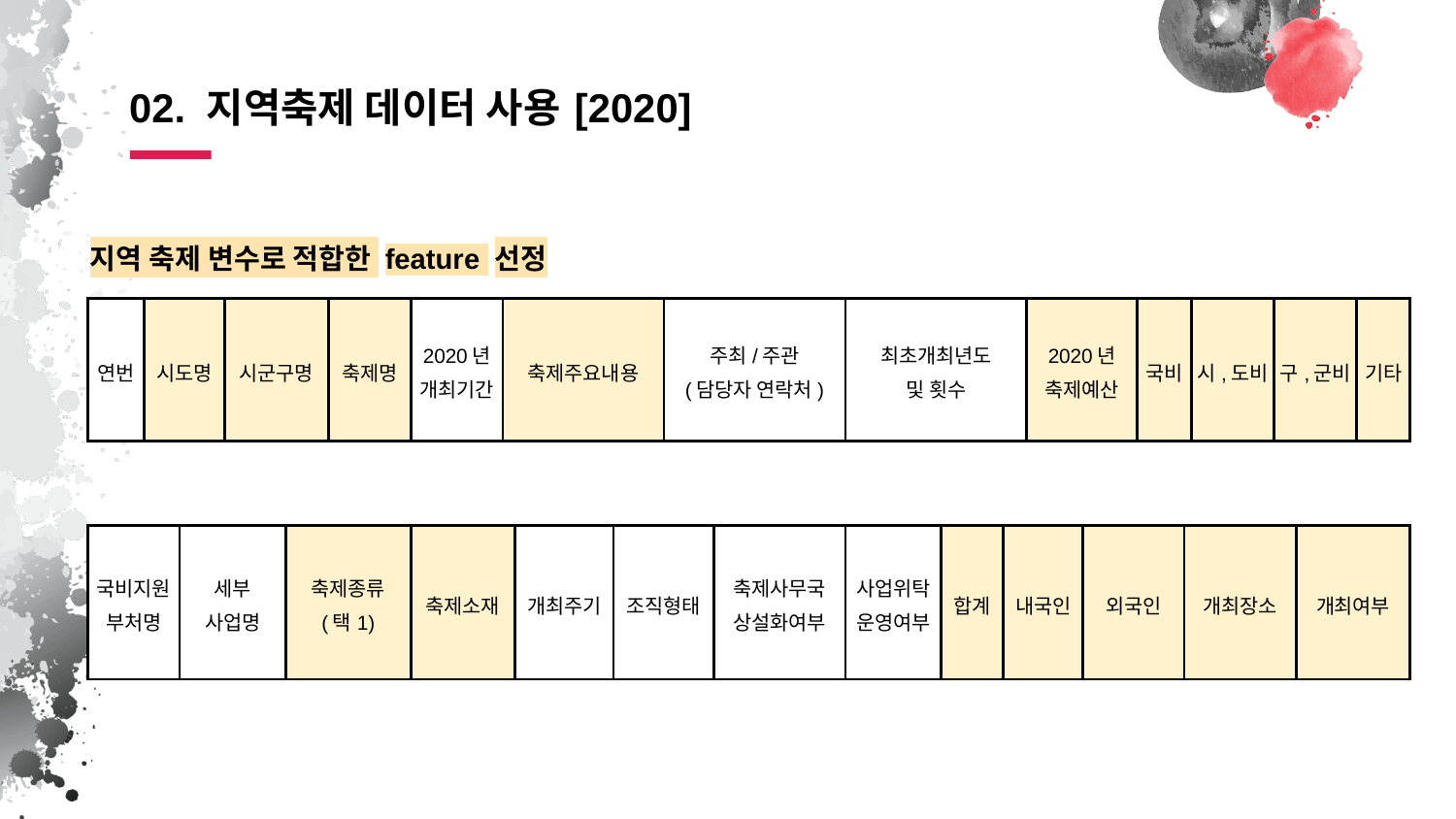

# 02. 지역축제 데이터 사용 [2020]
지역 축제 변수로 적합한 feature 선정
| 연번 | 시도명 | 시군구명 | 축제명 | 2020년 개최기간 | 축제주요내용 | 주최/주관 (담당자 연락처) | 최초개최년도 및 횟수 | 2020년 축제예산 | 국비 | 시,도비 | 구,군비 | 기타 |
| --- | --- | --- | --- | --- | --- | --- | --- | --- | --- | --- | --- | --- |
| 국비지원 부처명 | 세부 사업명 | 축제종류 (택1) | 축제소재 | 개최주기 | 조직형태 | 축제사무국 상설화여부 | 사업위탁 운영여부 | 합계 | 내국인 | 외국인 | 개최장소 | 개최여부 |
| --- | --- | --- | --- | --- | --- | --- | --- | --- | --- | --- | --- | --- |